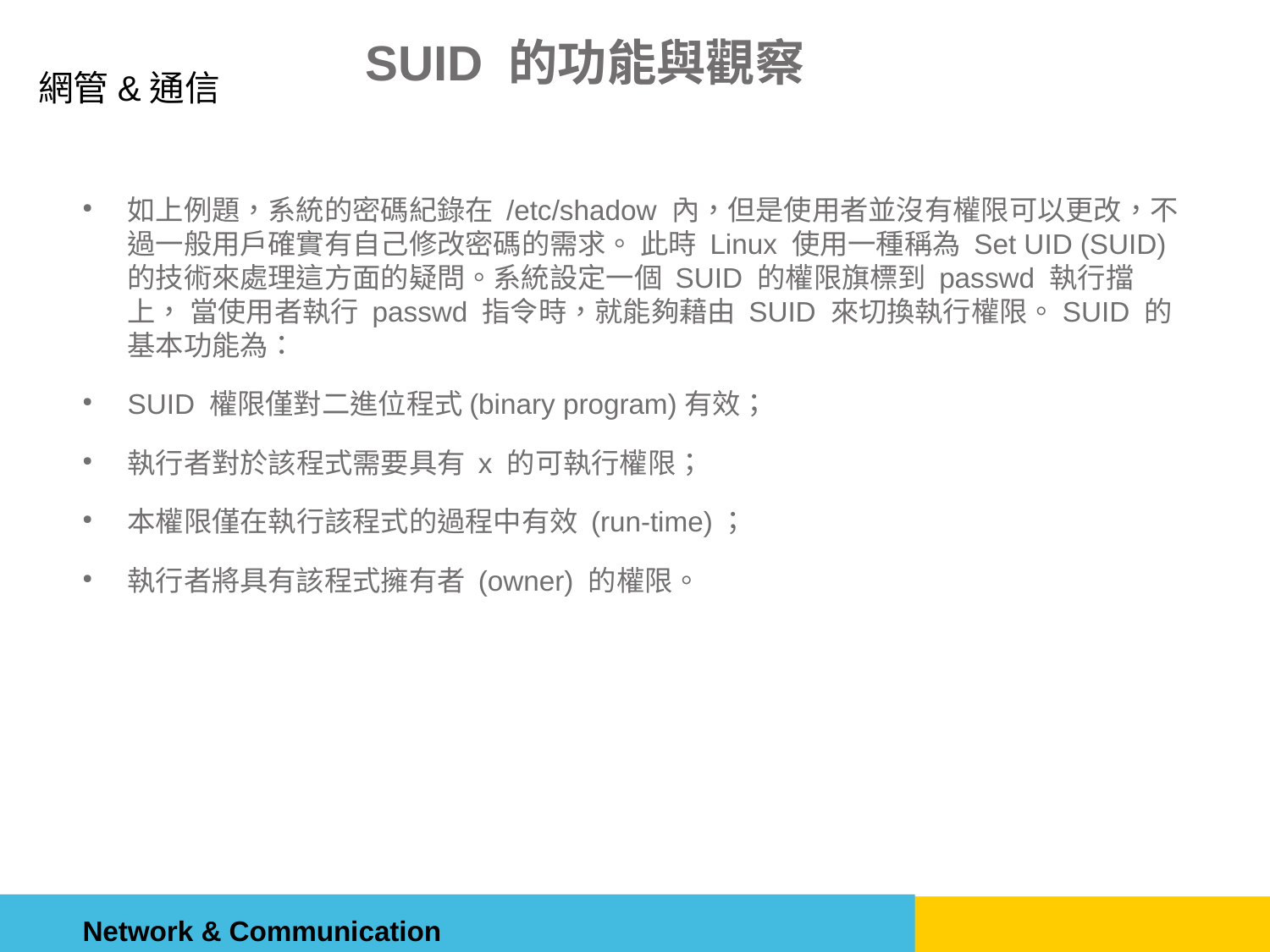

SUID 的功能與觀察
如上例題，系統的密碼紀錄在 /etc/shadow 內，但是使用者並沒有權限可以更改，不過一般用戶確實有自己修改密碼的需求。 此時 Linux 使用一種稱為 Set UID (SUID) 的技術來處理這方面的疑問。系統設定一個 SUID 的權限旗標到 passwd 執行擋上， 當使用者執行 passwd 指令時，就能夠藉由 SUID 來切換執行權限。SUID 的基本功能為：
SUID 權限僅對二進位程式(binary program)有效；
執行者對於該程式需要具有 x 的可執行權限；
本權限僅在執行該程式的過程中有效 (run-time)；
執行者將具有該程式擁有者 (owner) 的權限。